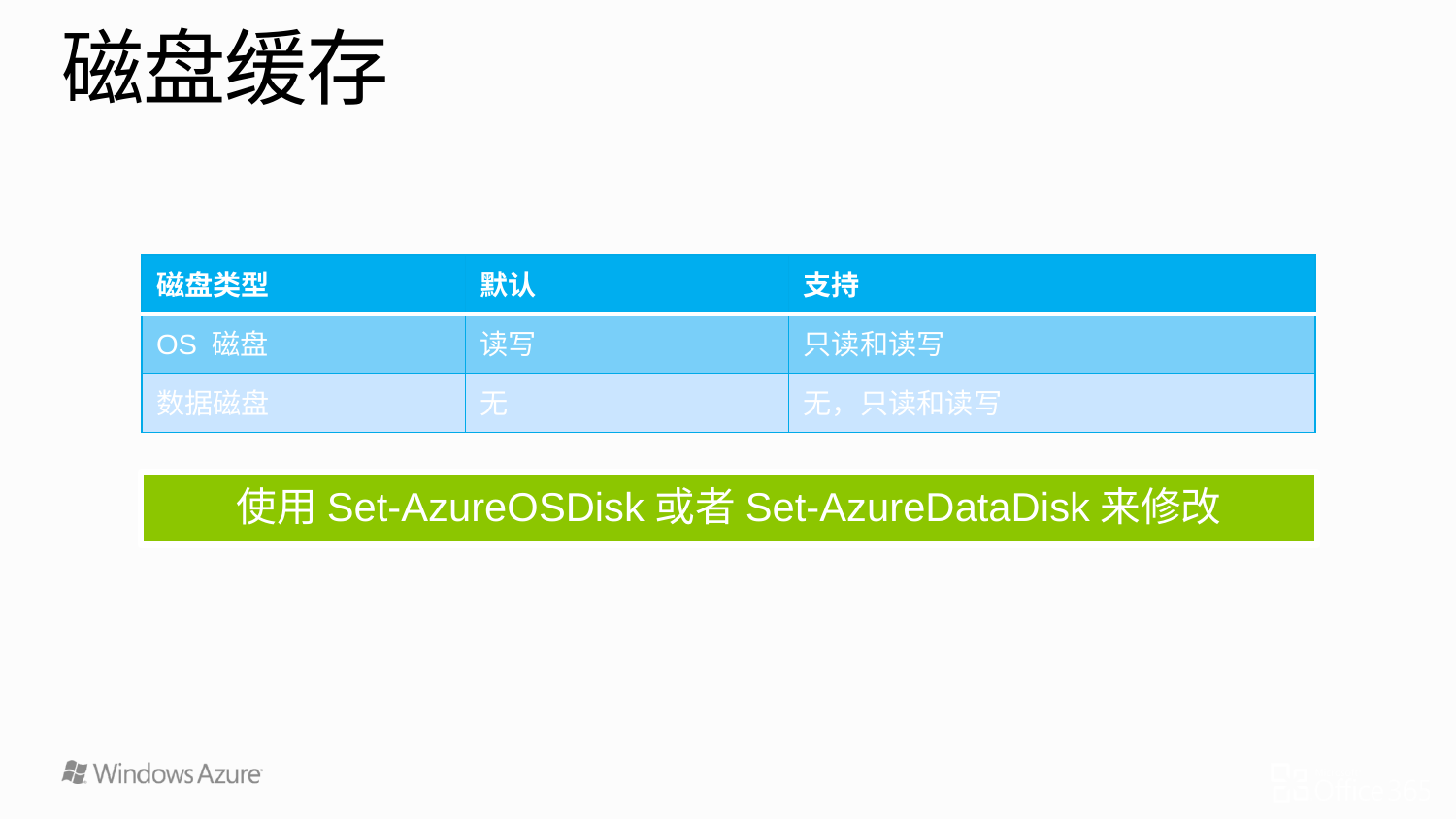

# 磁盘缓存
| 磁盘类型 | 默认 | 支持 |
| --- | --- | --- |
| OS 磁盘 | 读写 | 只读和读写 |
| 数据磁盘 | 无 | 无，只读和读写 |
使用Set-AzureOSDisk或者Set-AzureDataDisk来修改